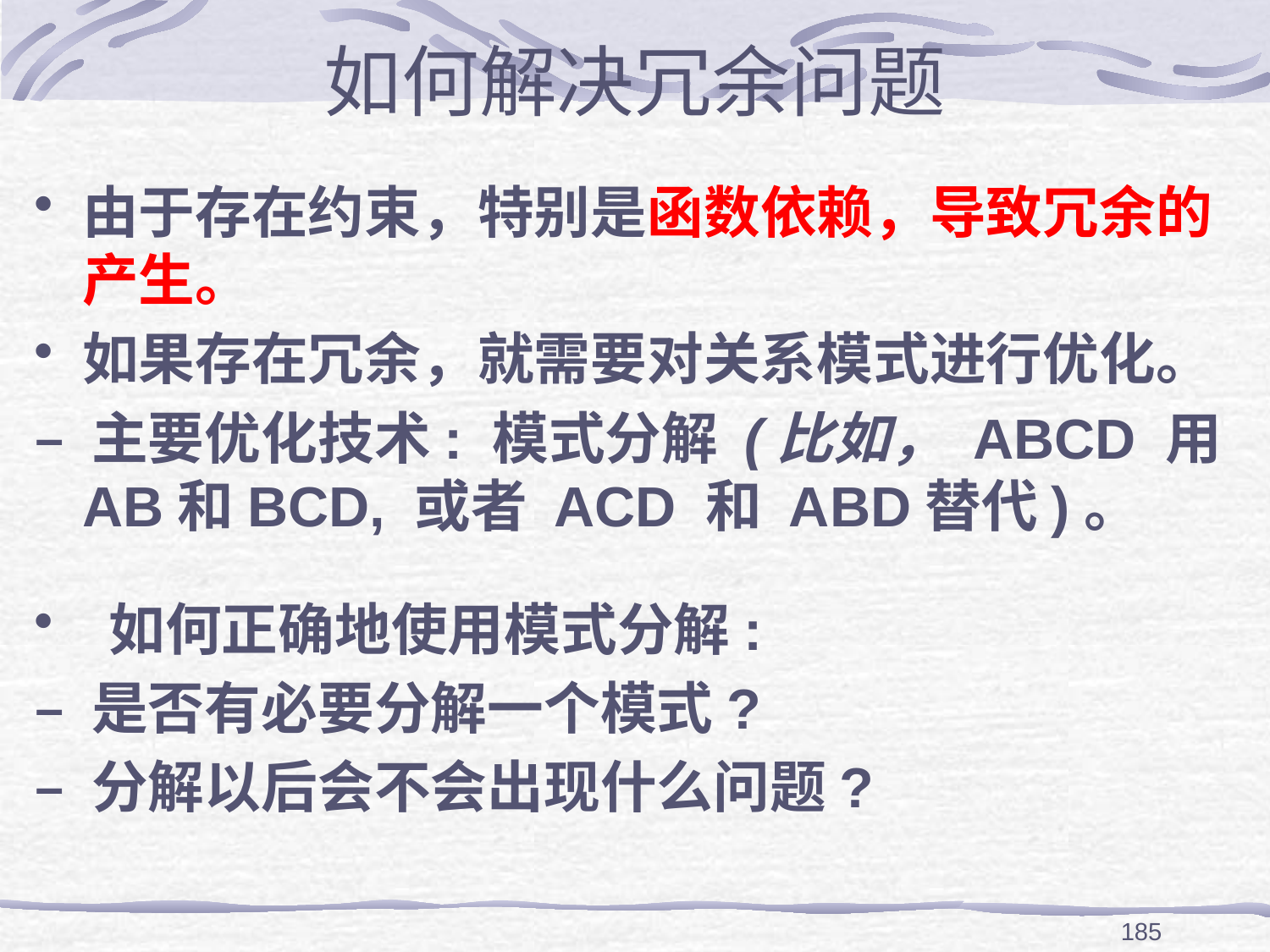

# 如何解决冗余问题
由于存在约束，特别是函数依赖，导致冗余的产生。
如果存在冗余，就需要对关系模式进行优化。
– 主要优化技术: 模式分解 (比如， ABCD 用 AB和BCD, 或者 ACD 和 ABD替代)。

 如何正确地使用模式分解:
– 是否有必要分解一个模式?
– 分解以后会不会出现什么问题?
185